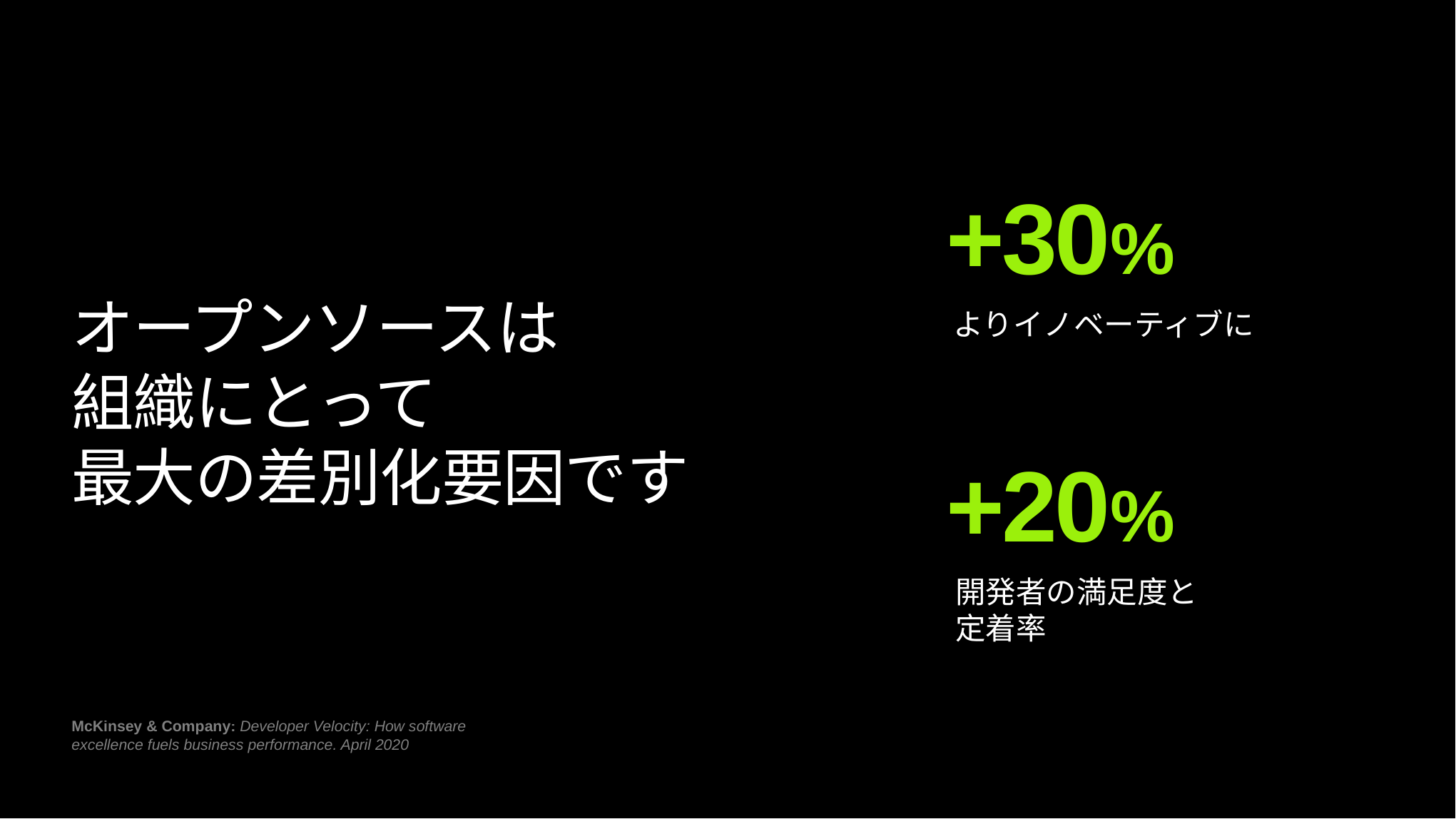

+30%
よりイノベーティブに
オープンソースは
組織にとって
最大の差別化要因です
+20%
開発者の満足度と
定着率
McKinsey & Company: Developer Velocity: How software
excellence fuels business performance. April 2020